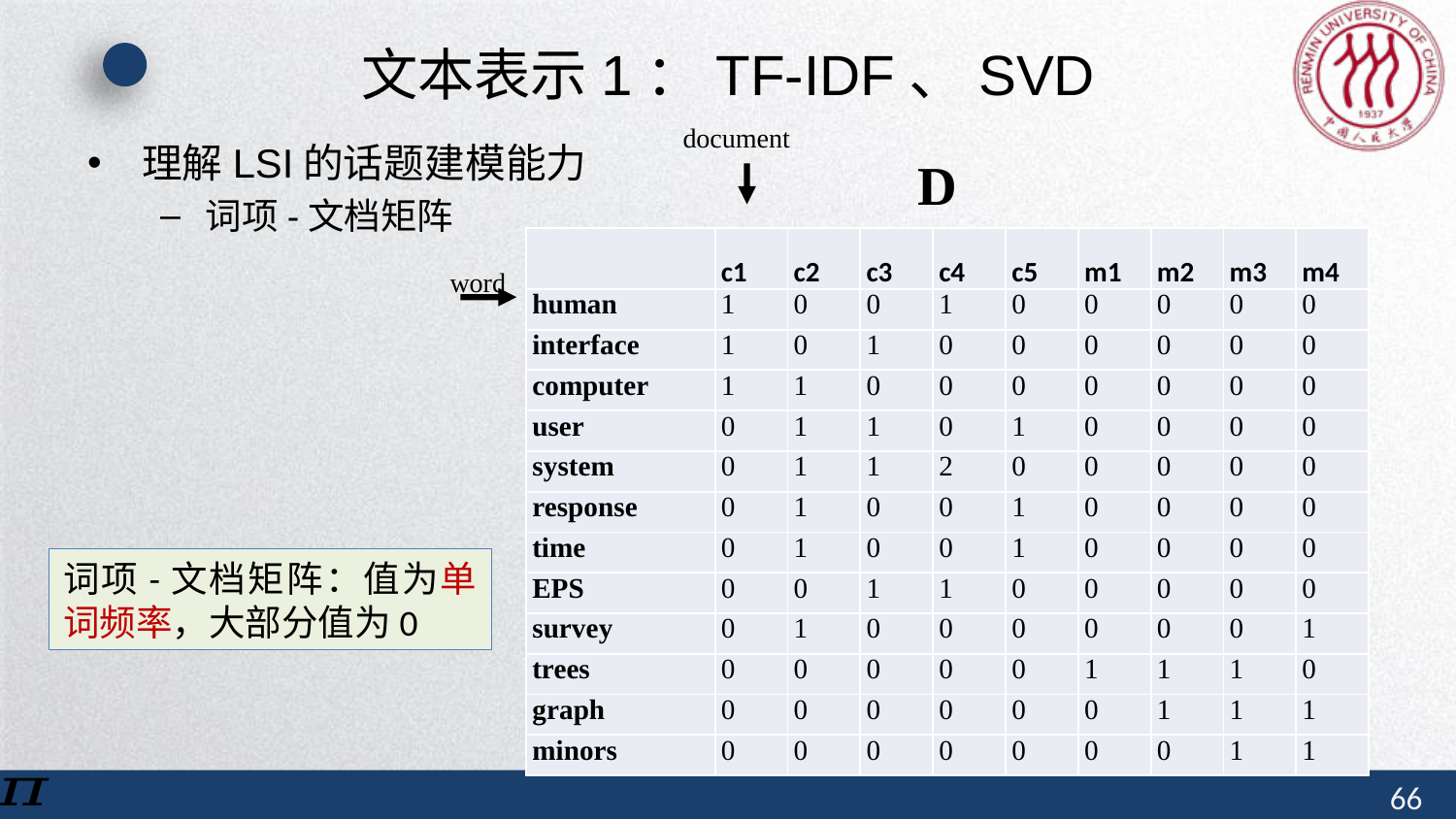

# 文本表示1：TF-IDF、SVD
document
理解LSI的话题建模能力
词项-文档矩阵
D

|  | c1 | c2 | c3 | c4 | c5 | m1 | m2 | m3 | m4 |
| --- | --- | --- | --- | --- | --- | --- | --- | --- | --- |
| human | 1 | 0 | 0 | 1 | 0 | 0 | 0 | 0 | 0 |
| interface | 1 | 0 | 1 | 0 | 0 | 0 | 0 | 0 | 0 |
| computer | 1 | 1 | 0 | 0 | 0 | 0 | 0 | 0 | 0 |
| user | 0 | 1 | 1 | 0 | 1 | 0 | 0 | 0 | 0 |
| system | 0 | 1 | 1 | 2 | 0 | 0 | 0 | 0 | 0 |
| response | 0 | 1 | 0 | 0 | 1 | 0 | 0 | 0 | 0 |
| time | 0 | 1 | 0 | 0 | 1 | 0 | 0 | 0 | 0 |
| EPS | 0 | 0 | 1 | 1 | 0 | 0 | 0 | 0 | 0 |
| survey | 0 | 1 | 0 | 0 | 0 | 0 | 0 | 0 | 1 |
| trees | 0 | 0 | 0 | 0 | 0 | 1 | 1 | 1 | 0 |
| graph | 0 | 0 | 0 | 0 | 0 | 0 | 1 | 1 | 1 |
| minors | 0 | 0 | 0 | 0 | 0 | 0 | 0 | 1 | 1 |
word

词项-文档矩阵：值为单词频率，大部分值为0